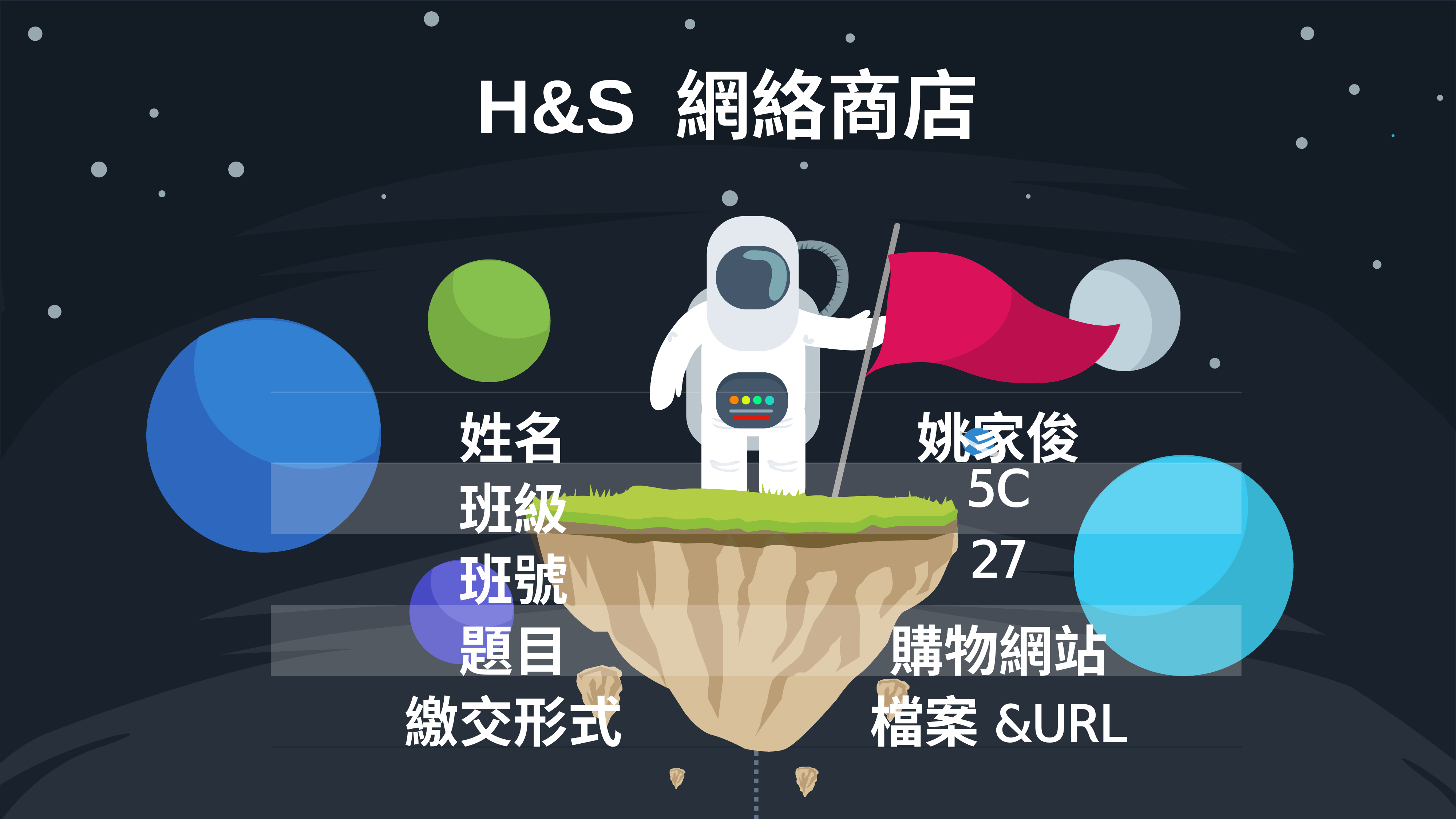

H&S 網絡商店

| 姓名 | 姚家俊 |
| --- | --- |
| 班級 | 5C |
| 班號 | 27 |
| 題目 | 購物網站 |
| 繳交形式 | 檔案&URL |